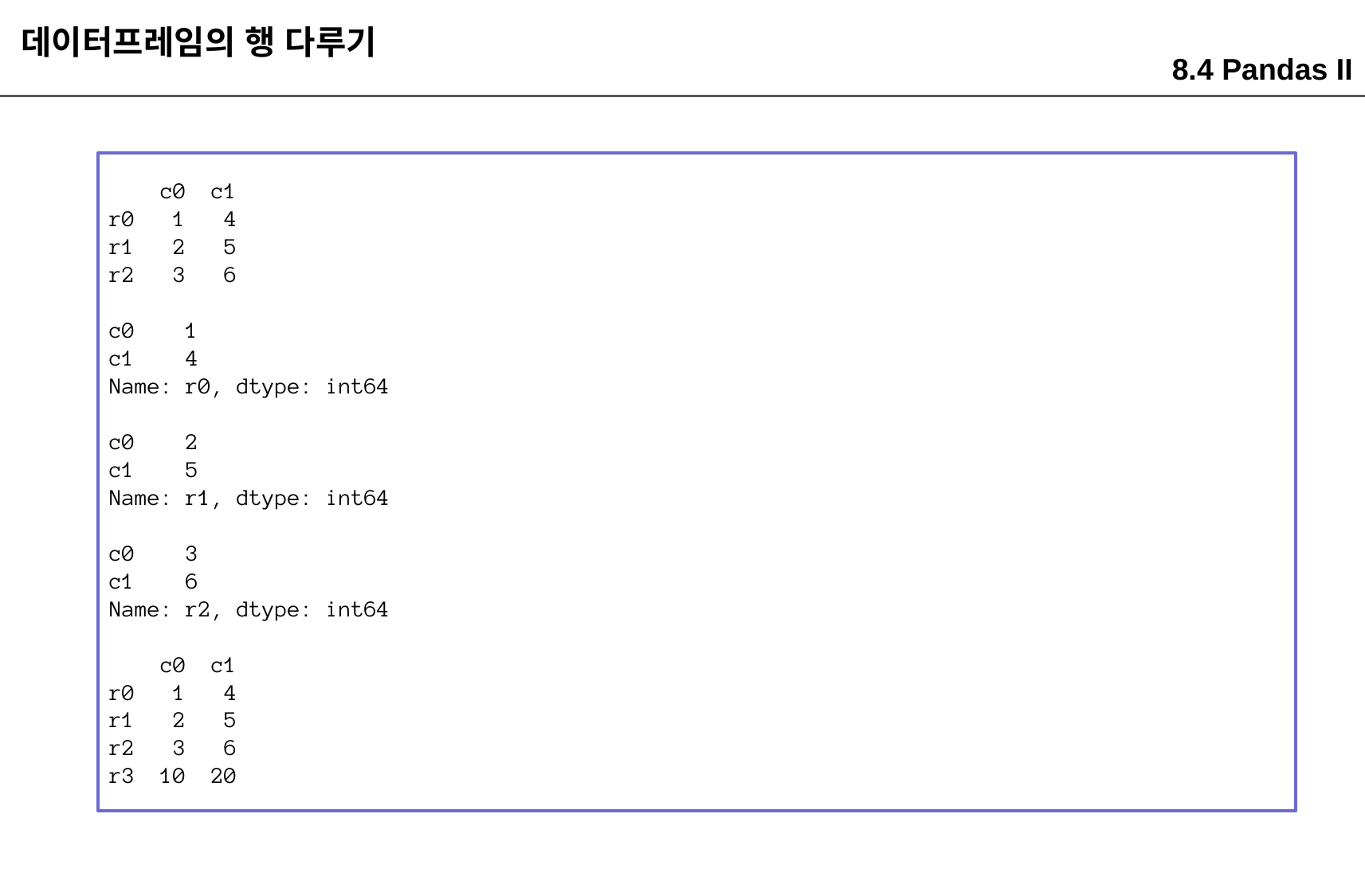

데이터프레임의 행 다루기
8.4 Pandas II
    c0  c1
r0   1   4
r1   2   5
r2   3   6

c0    1
c1    4
Name: r0, dtype: int64

c0    2
c1    5
Name: r1, dtype: int64

c0    3
c1    6
Name: r2, dtype: int64

    c0  c1
r0   1   4
r1   2   5
r2   3   6
r3  10  20